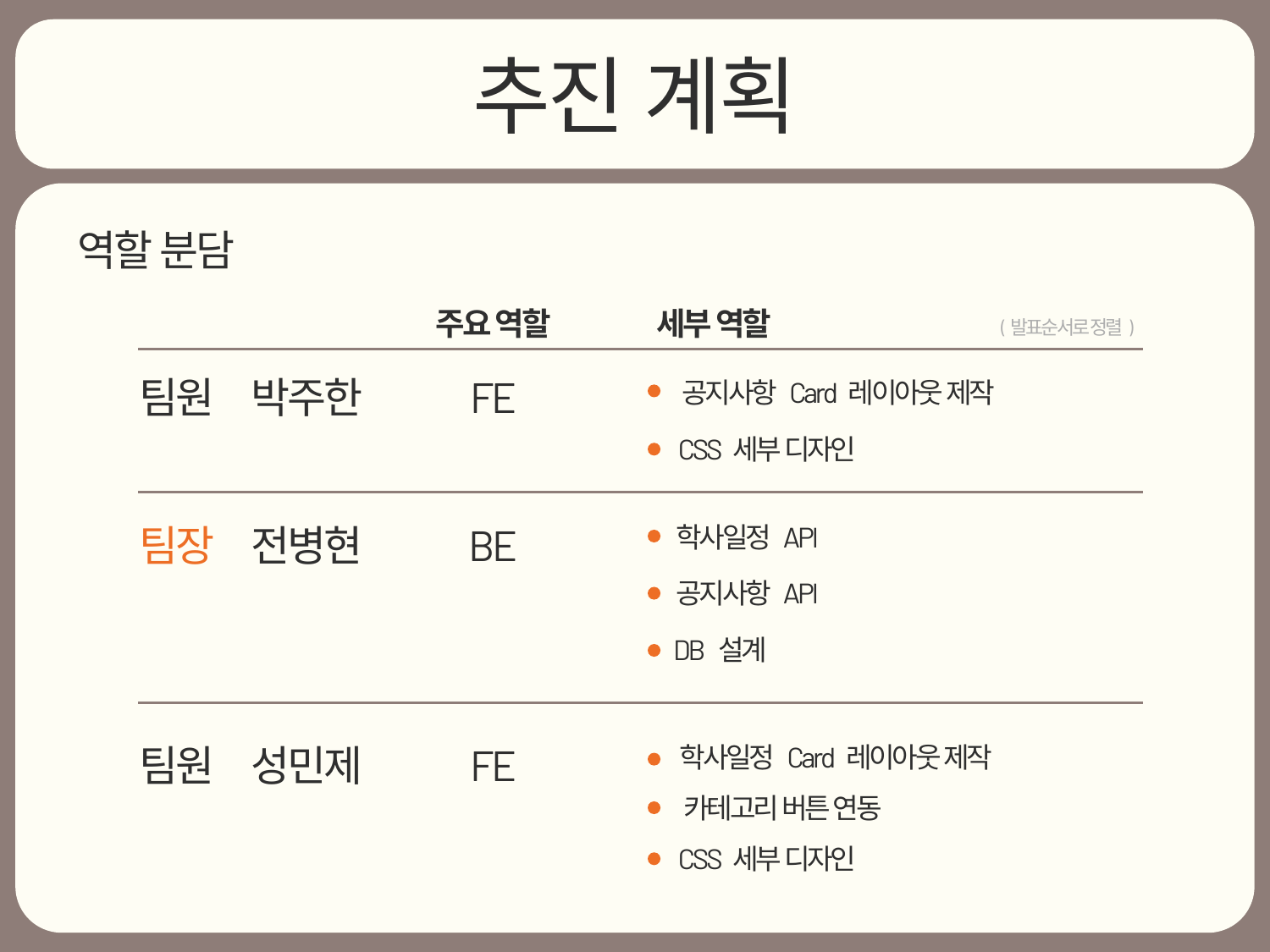

추진 계획
역할 분담
주요 역할
세부 역할
(발표순서로 정렬)
팀원
박주한
FE
공지사항 Card 레이아웃 제작

CSS 세부 디자인

팀장
전병현
BE
학사일정 API

공지사항 API

DB 설계

팀원
성민제
FE
학사일정 Card 레이아웃 제작

카테고리 버튼 연동

CSS 세부 디자인